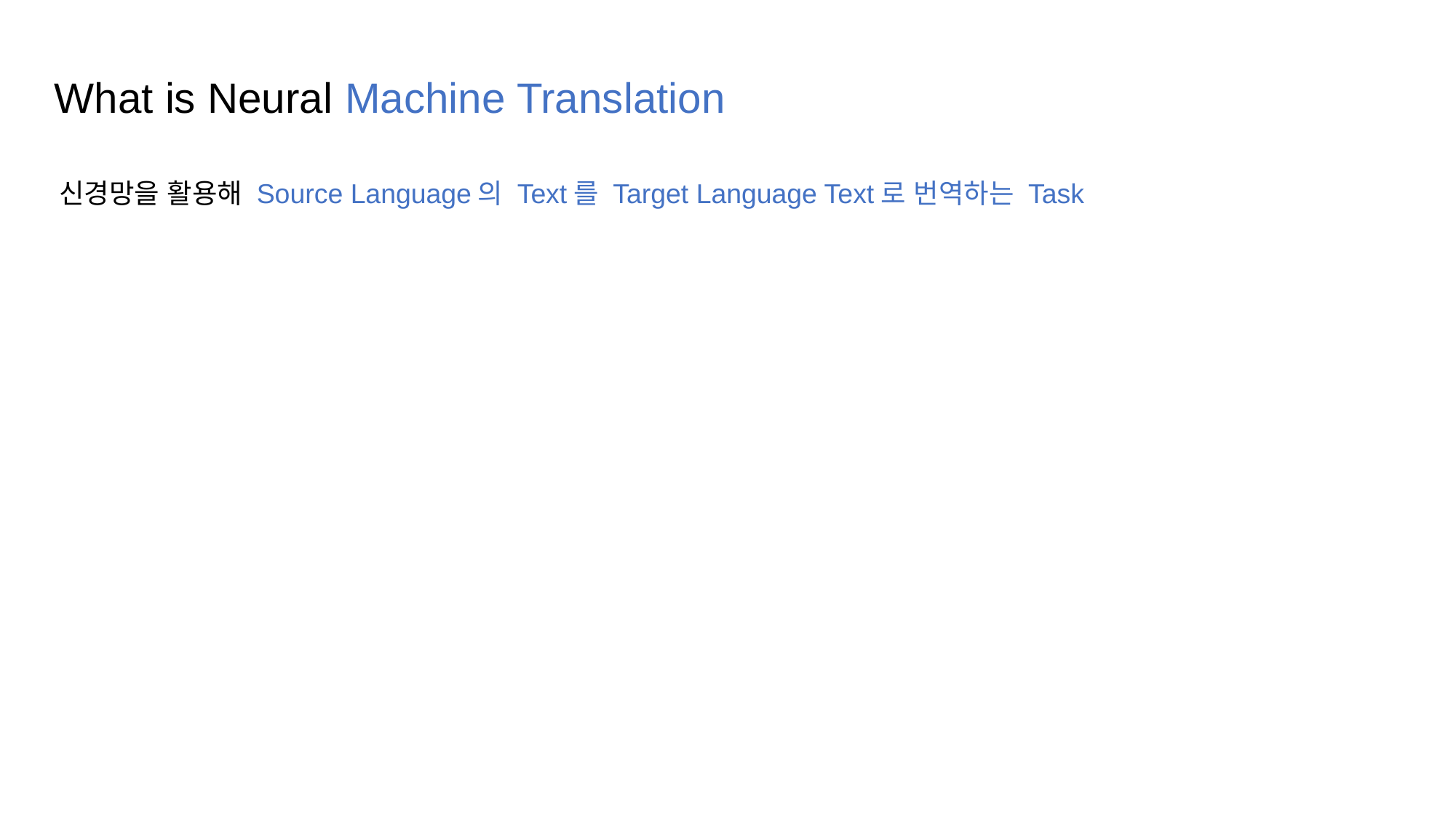

What is Neural Machine Translation
신경망을 활용해 Source Language의 Text를 Target Language Text로 번역하는 Task